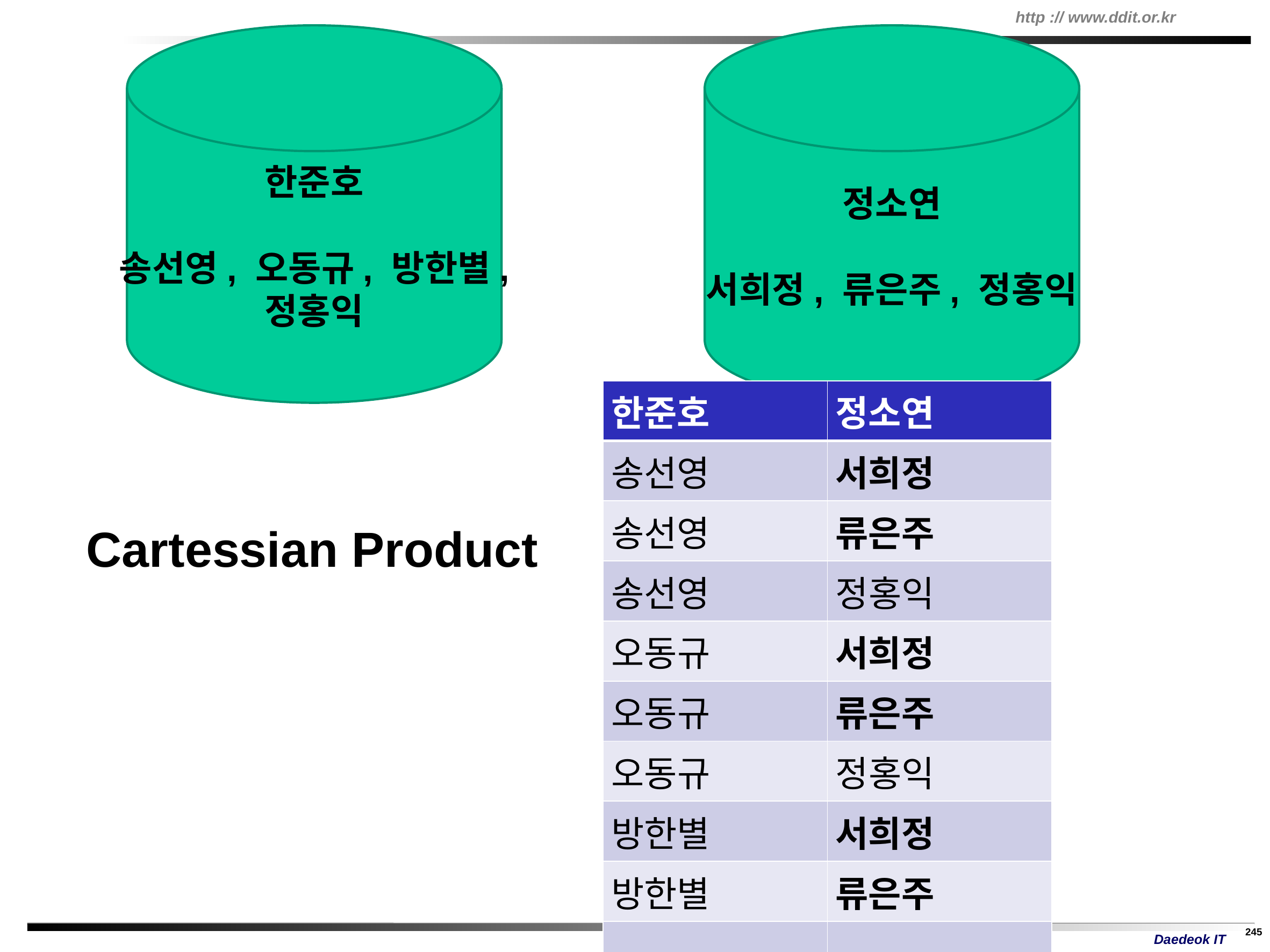

정소연

서희정, 류은주, 정홍익
한준호

송선영, 오동규, 방한별,
정홍익
| 한준호 | 정소연 |
| --- | --- |
| 송선영 | 서희정 |
| 송선영 | 류은주 |
| 송선영 | 정홍익 |
| 오동규 | 서희정 |
| 오동규 | 류은주 |
| 오동규 | 정홍익 |
| 방한별 | 서희정 |
| 방한별 | 류은주 |
| … | .. |
Cartessian Product